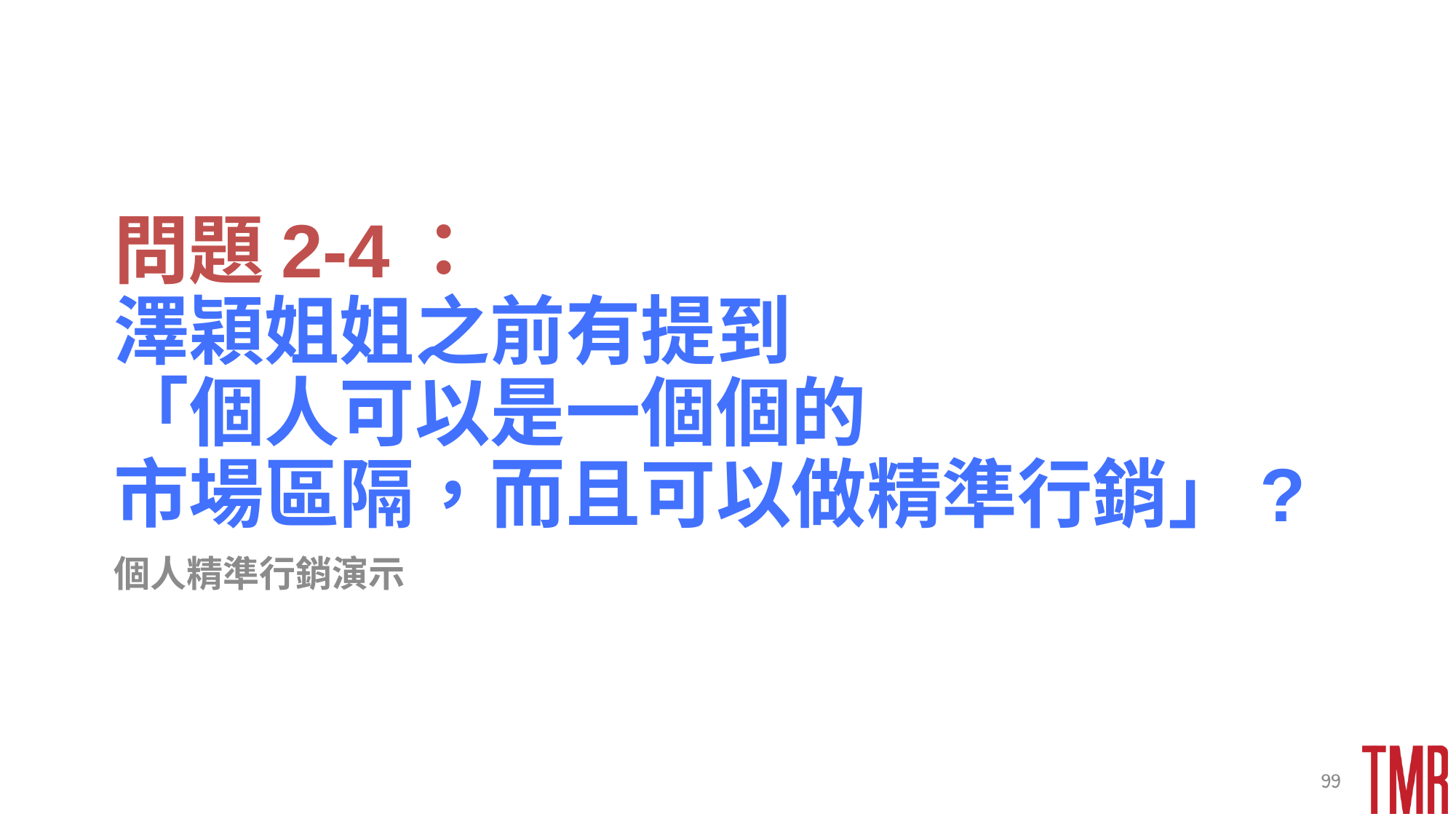

# 問題2-4： 澤穎姐姐之前有提到 「個人可以是一個個的 市場區隔，而且可以做精準行銷」?
個人精準行銷演示

99